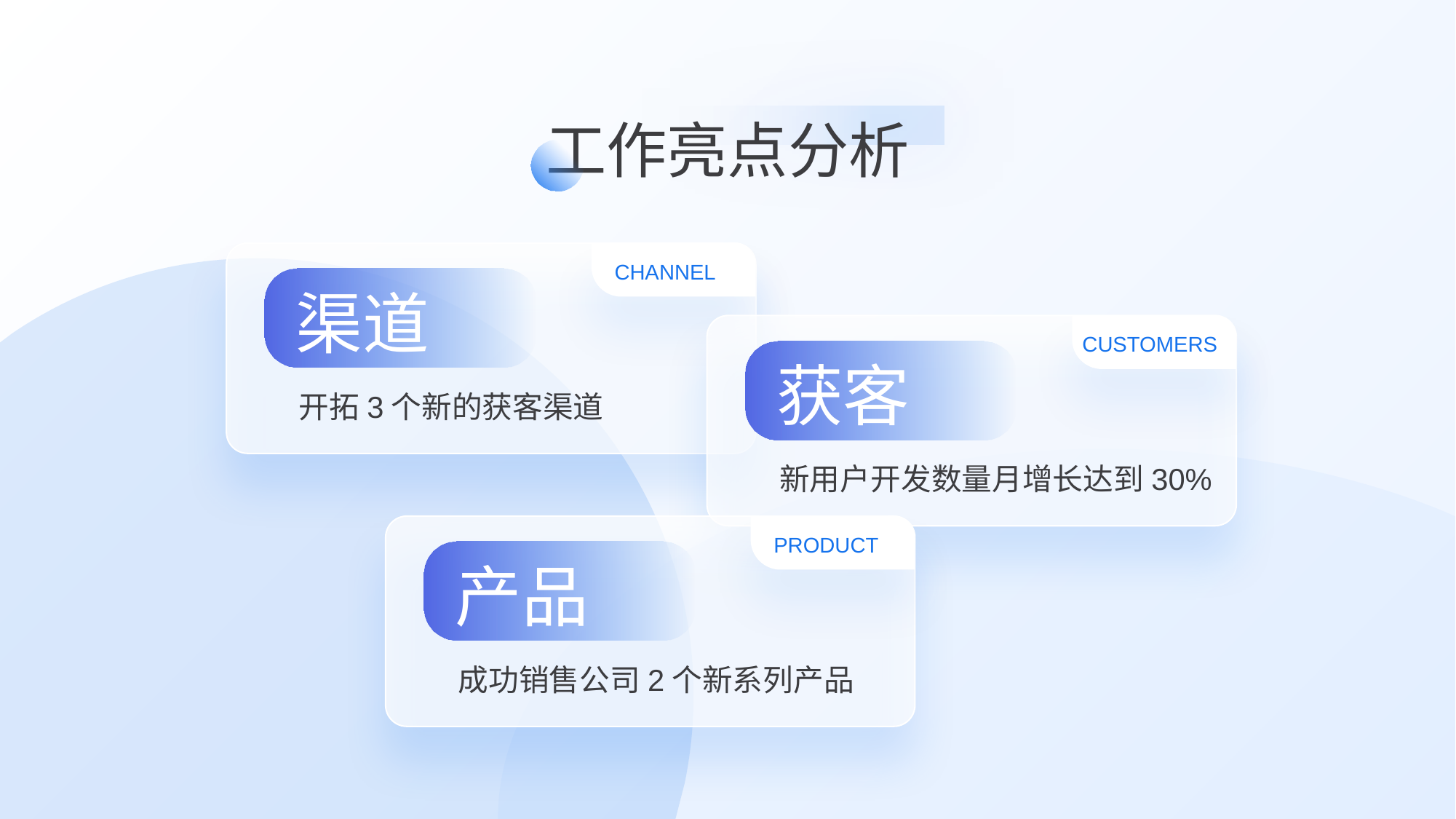

工作亮点分析

渠道
开拓3个新的获客渠道

CHANNEL

获客
新用户开发数量月增长达到30%

CUSTOMERS

产品
成功销售公司2个新系列产品

PRODUCT